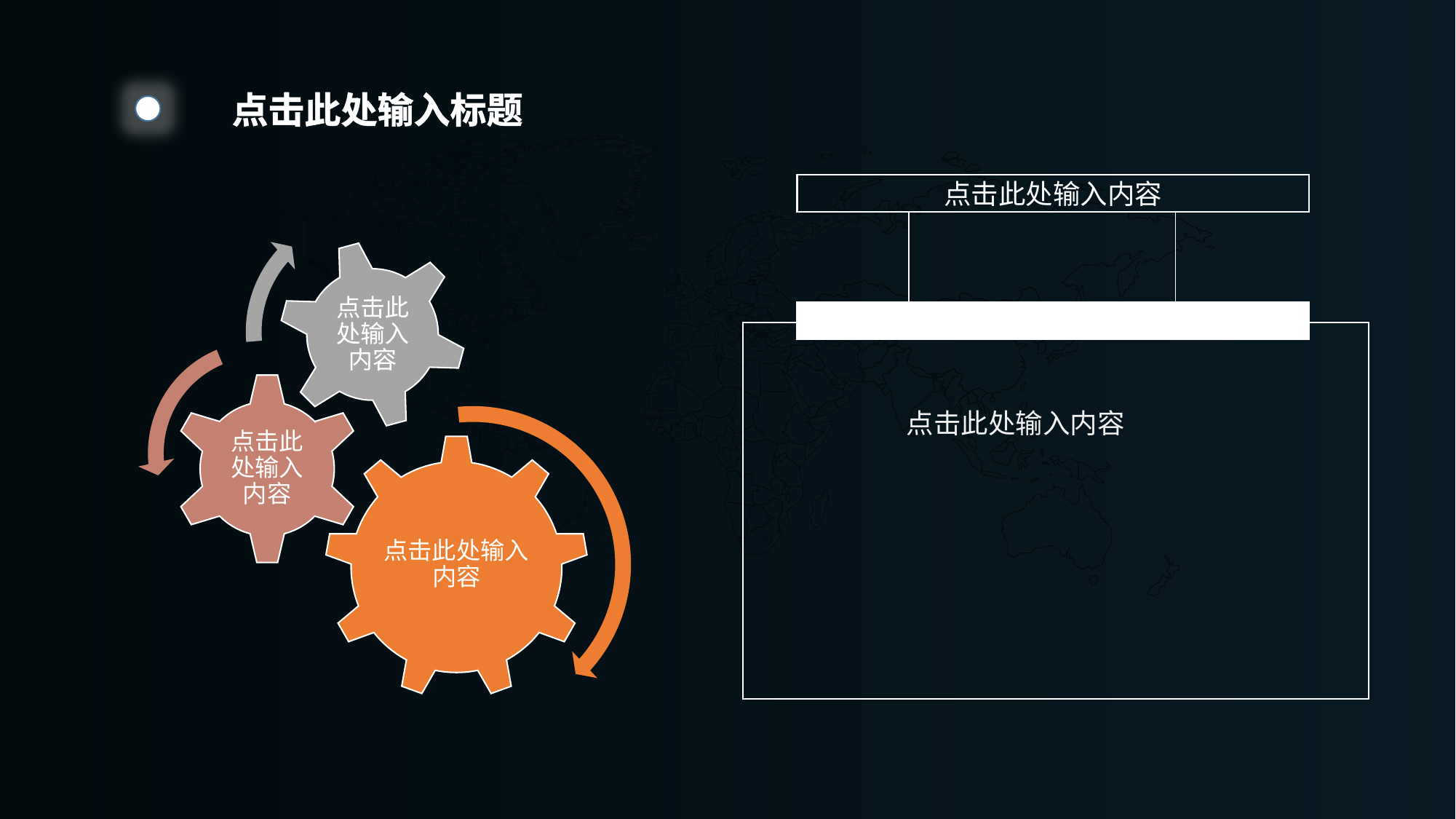

点击此处输入标题

点击此处输入内容

点击此处输入内容
点击此处输入内容
点击此处输入内容
点击此处输入内容